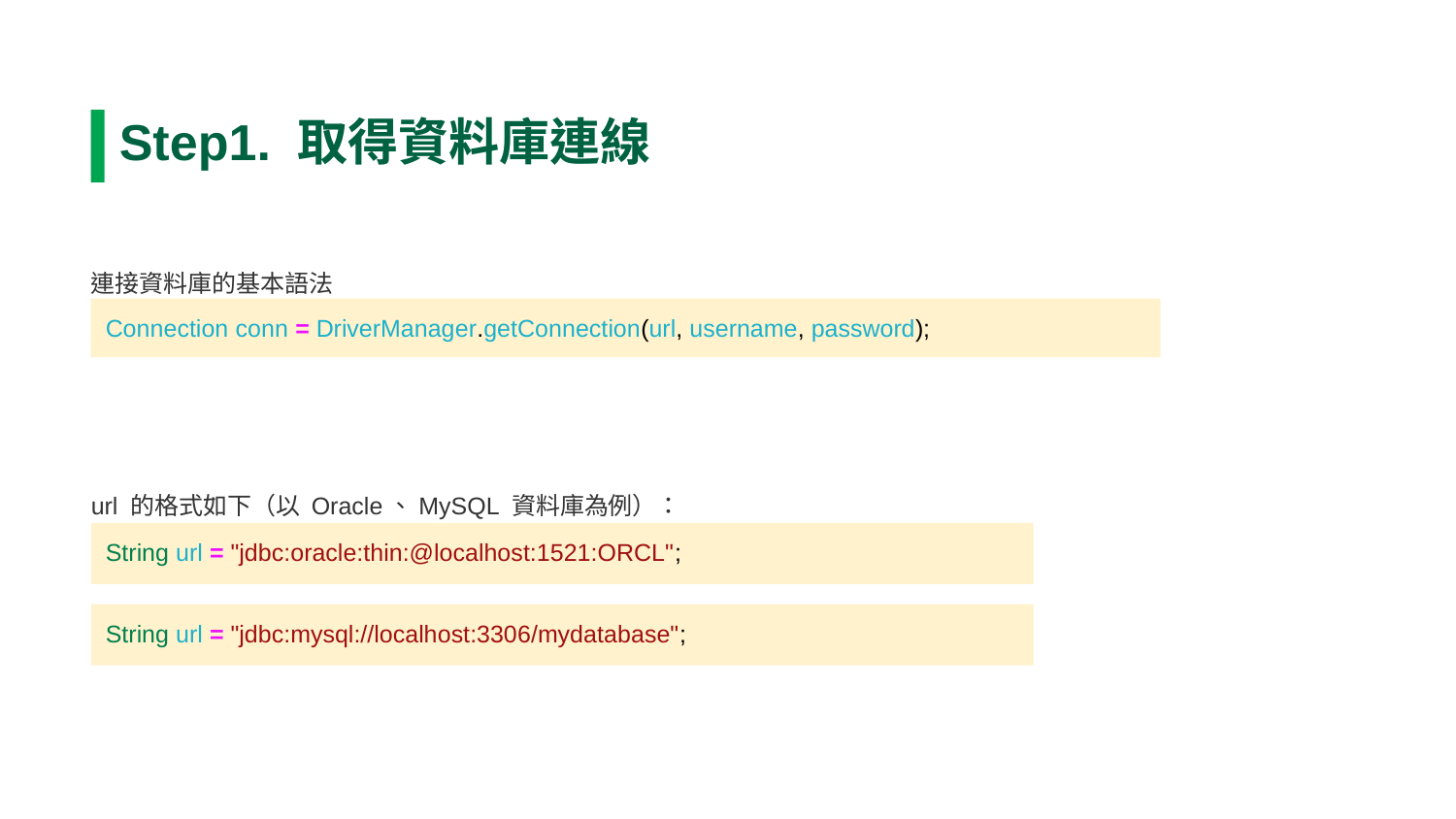

Step1. 取得資料庫連線
連接資料庫的基本語法
Connection conn = DriverManager.getConnection(url, username, password);
url 的格式如下（以 Oracle、MySQL 資料庫為例）：
String url = "jdbc:oracle:thin:@localhost:1521:ORCL";
String url = "jdbc:mysql://localhost:3306/mydatabase";